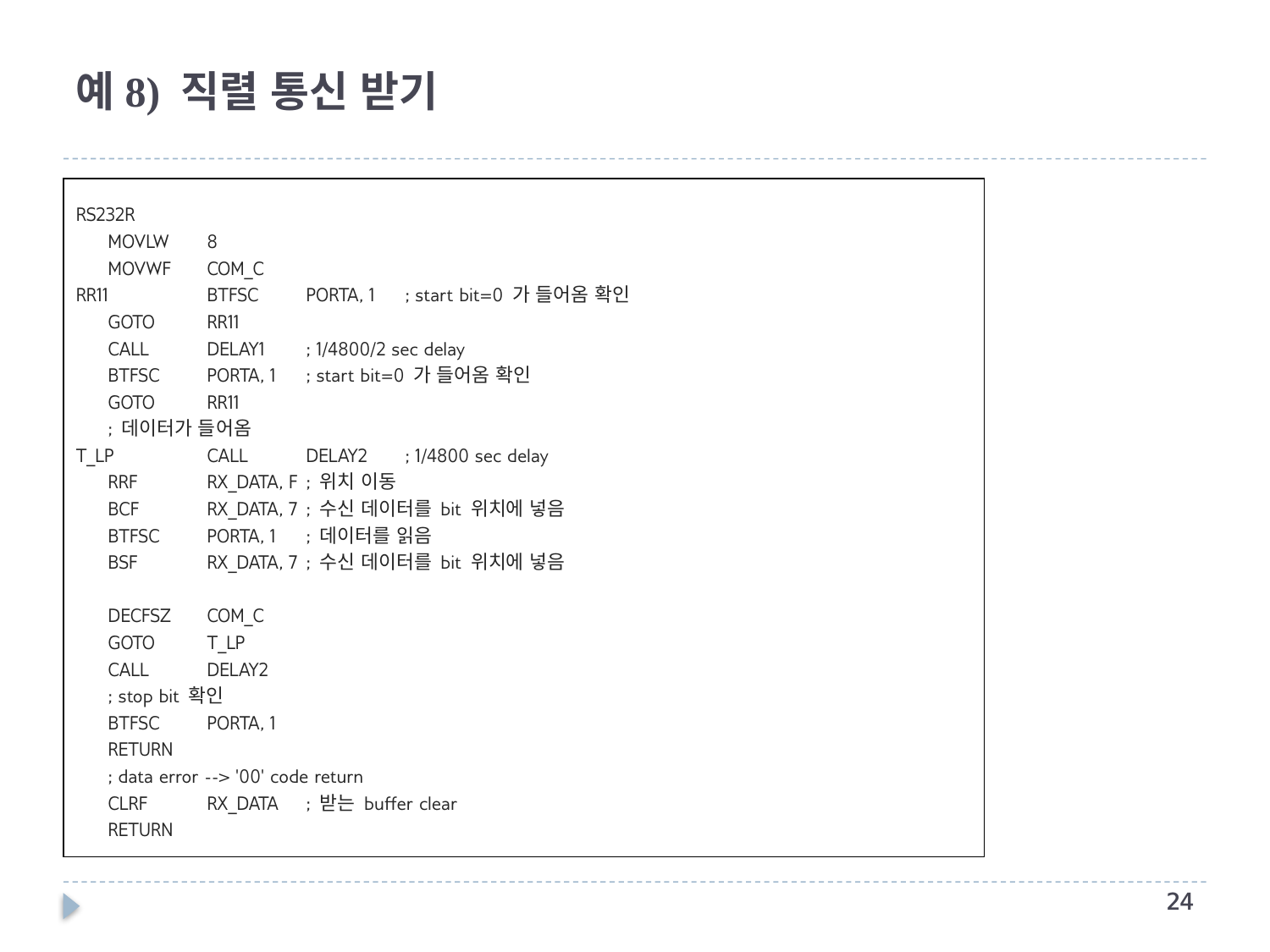

# 예8) 직렬 통신 받기

RS232R
		MOVLW	8
		MOVWF	COM_C
RR11	BTFSC	PORTA, 1		; start bit=0 가 들어옴 확인
		GOTO	RR11
		CALL	DELAY1		; 1/4800/2 sec delay
		BTFSC	PORTA, 1		; start bit=0 가 들어옴 확인
		GOTO	RR11
	; 데이터가 들어옴
T_LP	CALL	DELAY2		; 1/4800 sec delay
		RRF	RX_DATA, F	; 위치 이동
		BCF	RX_DATA, 7	; 수신 데이터를 bit 위치에 넣음
		BTFSC	PORTA, 1	; 데이터를 읽음
		BSF	RX_DATA, 7	; 수신 데이터를 bit 위치에 넣음

		DECFSZ	COM_C
		GOTO	T_LP
		CALL	DELAY2
	; stop bit 확인
		BTFSC	PORTA, 1
		RETURN
	; data error --> '00' code return
		CLRF	RX_DATA		; 받는 buffer clear
		RETURN

24